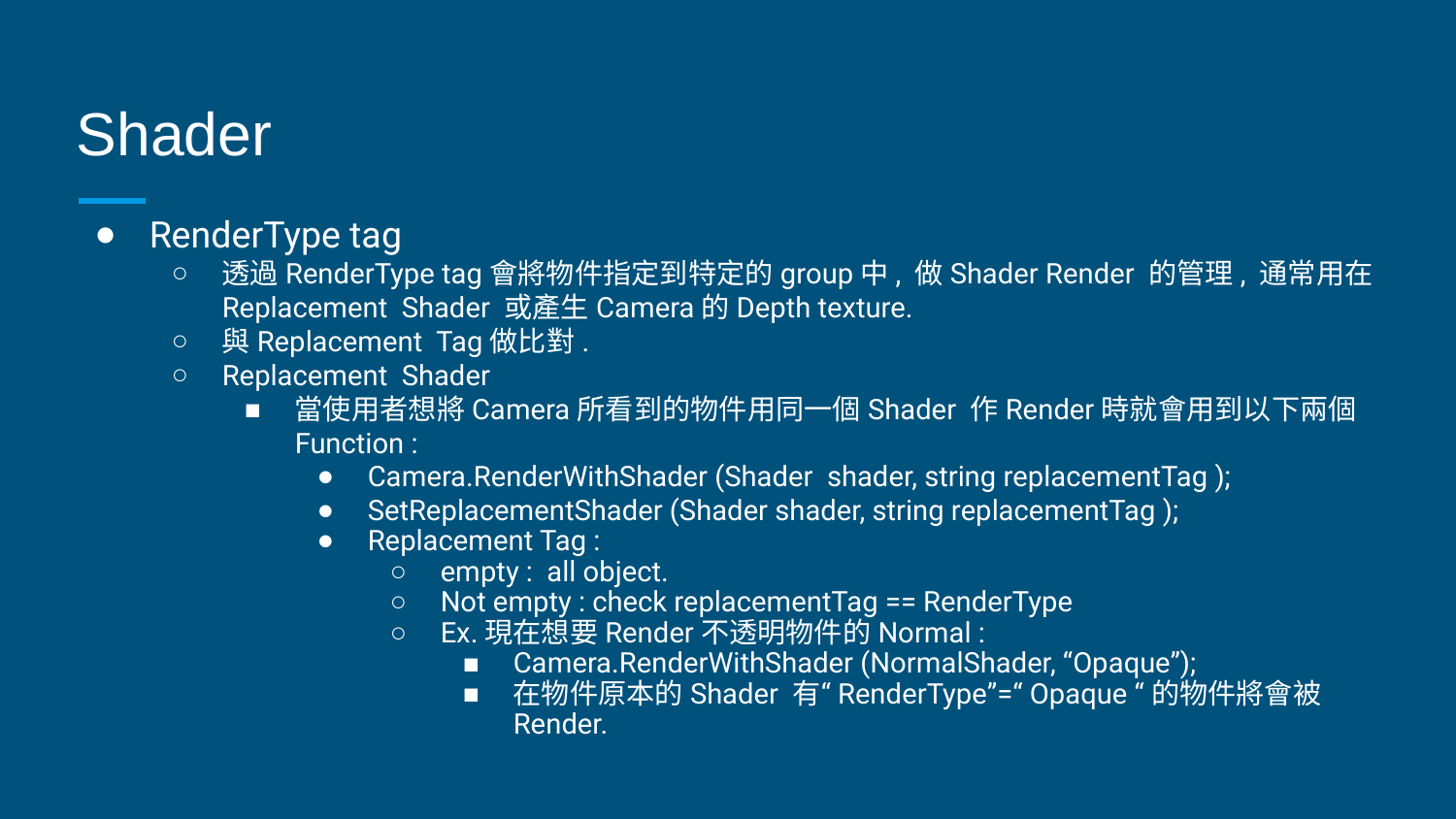

# Shader
RenderType tag
透過RenderType tag會將物件指定到特定的group中, 做Shader Render 的管理, 通常用在Replacement  Shader 或產生Camera的Depth texture.
與Replacement  Tag做比對.
Replacement  Shader
當使用者想將Camera所看到的物件用同一個Shader 作Render時就會用到以下兩個Function :
Camera.RenderWithShader (Shader  shader, string replacementTag );
SetReplacementShader (Shader shader, string replacementTag );
Replacement Tag :
empty :  all object.
Not empty : check replacementTag == RenderType
Ex.現在想要Render不透明物件的Normal :
Camera.RenderWithShader (NormalShader, “Opaque”);
在物件原本的Shader 有“RenderType”=“ Opaque “的物件將會被Render.